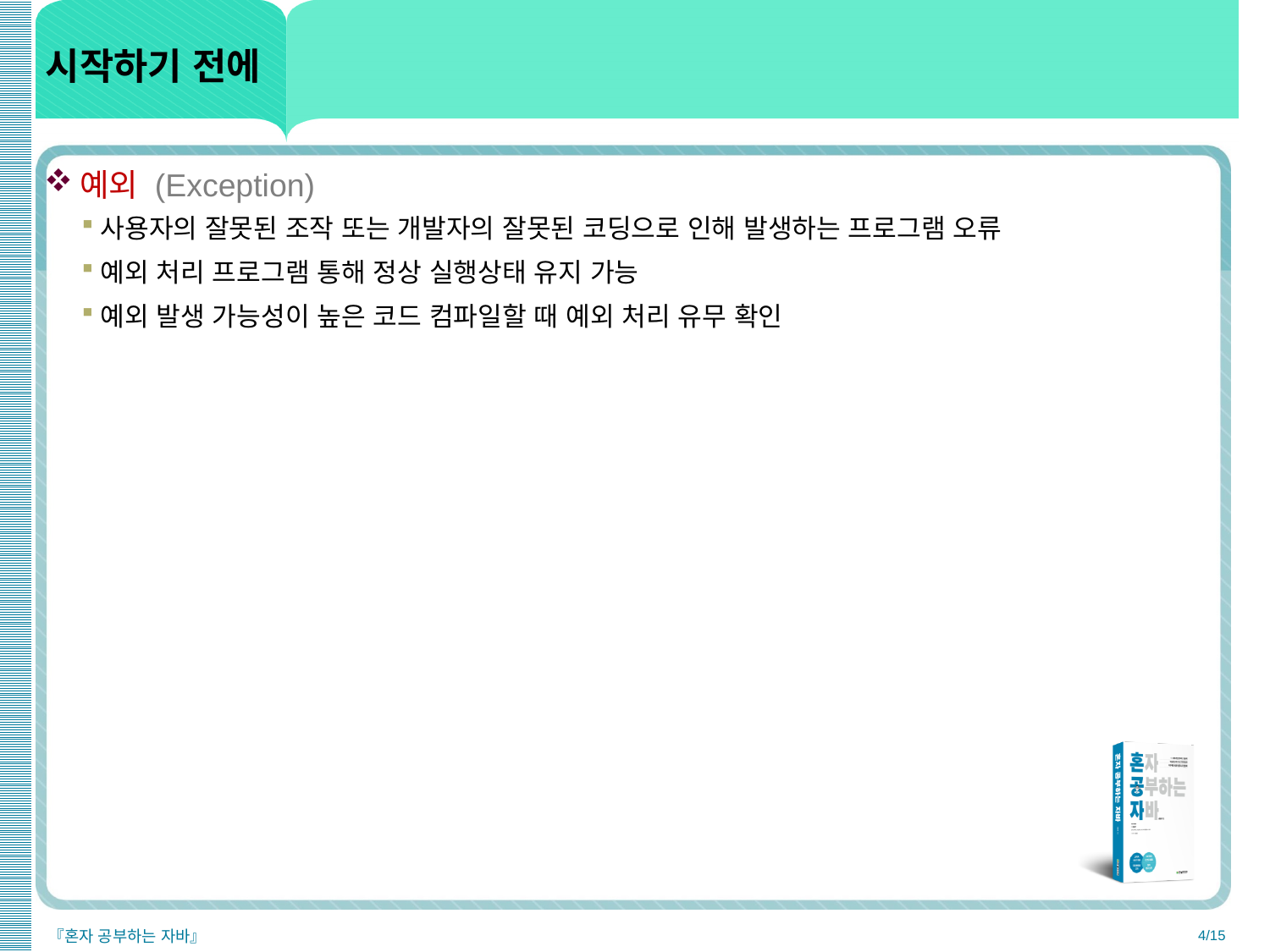

# 시작하기 전에
예외 (Exception)
사용자의 잘못된 조작 또는 개발자의 잘못된 코딩으로 인해 발생하는 프로그램 오류
예외 처리 프로그램 통해 정상 실행상태 유지 가능
예외 발생 가능성이 높은 코드 컴파일할 때 예외 처리 유무 확인